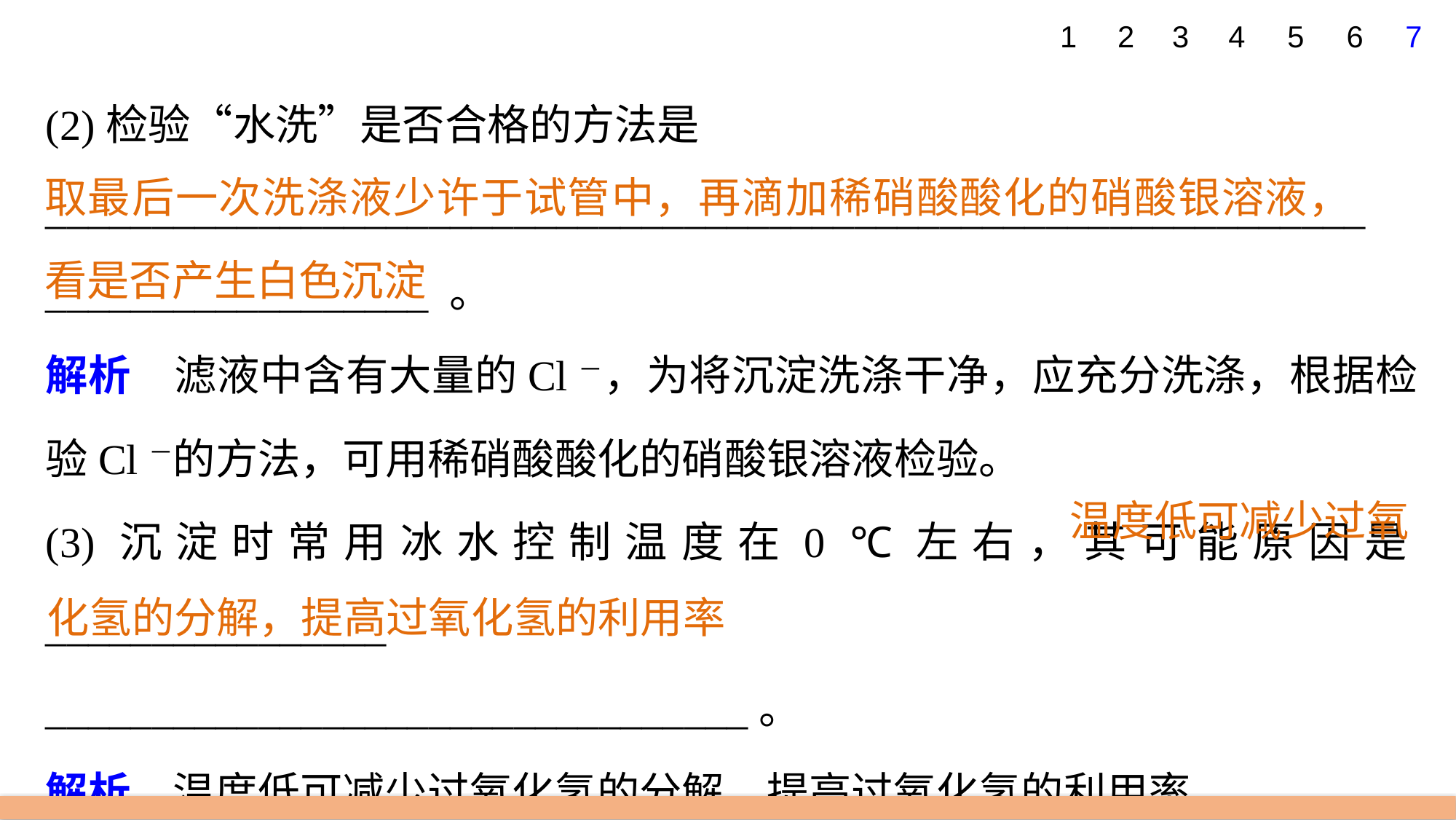

1
2
3
4
5
6
7
(2)检验“水洗”是否合格的方法是
______________________________________________________________
__________________ 。
解析　滤液中含有大量的Cl－，为将沉淀洗涤干净，应充分洗涤，根据检验Cl－的方法，可用稀硝酸酸化的硝酸银溶液检验。
(3)沉淀时常用冰水控制温度在0 ℃左右，其可能原因是________________
_________________________________。
解析　温度低可减少过氧化氢的分解，提高过氧化氢的利用率。
取最后一次洗涤液少许于试管中，再滴加稀硝酸酸化的硝酸银溶液，看是否产生白色沉淀
温度低可减少过氧
化氢的分解，提高过氧化氢的利用率